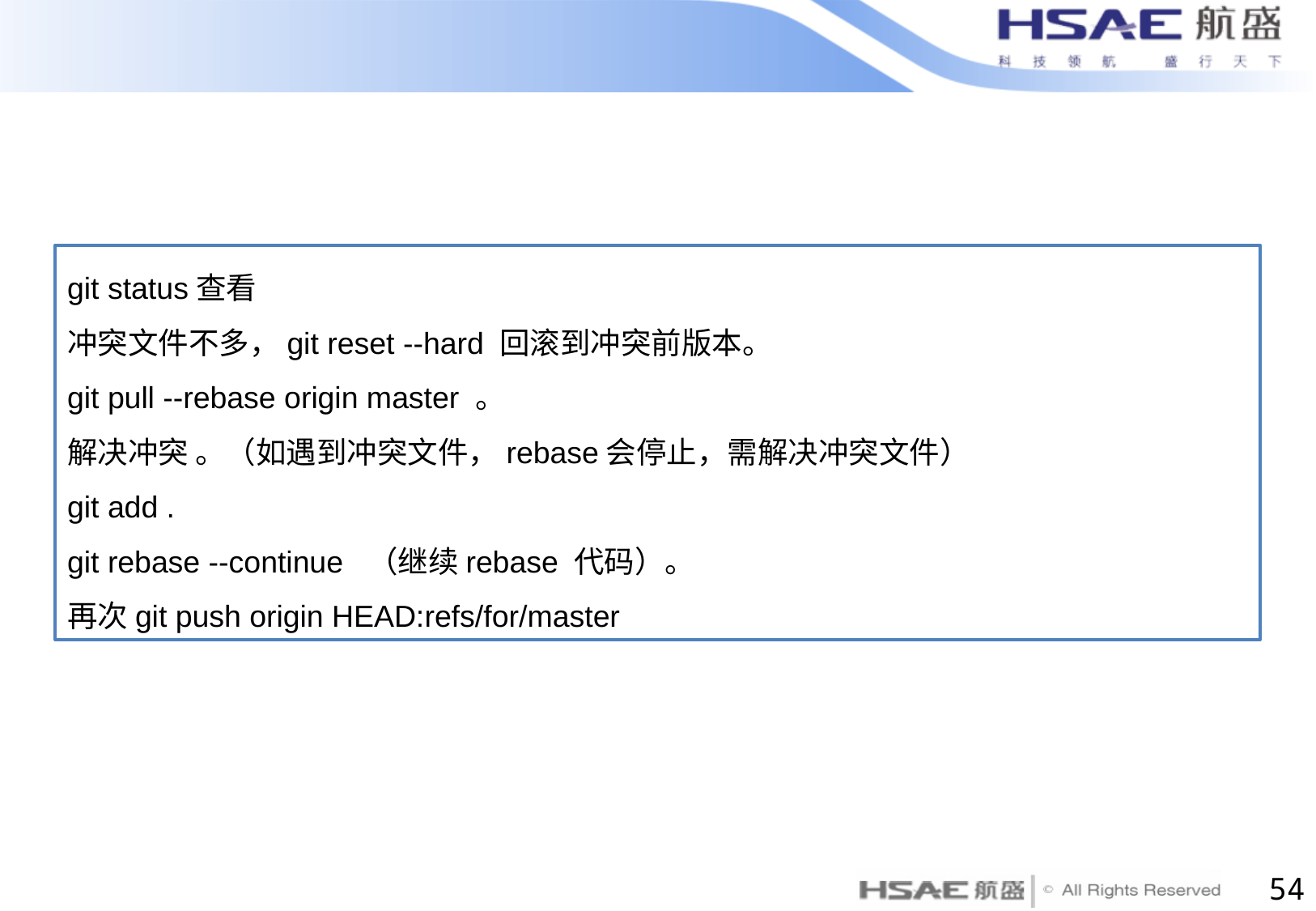

git status查看
冲突文件不多，git reset --hard 回滚到冲突前版本。
git pull --rebase origin master 。
解决冲突 。（如遇到冲突文件，rebase会停止，需解决冲突文件）
git add .
git rebase --continue  （继续rebase 代码）。
再次git push origin HEAD:refs/for/master